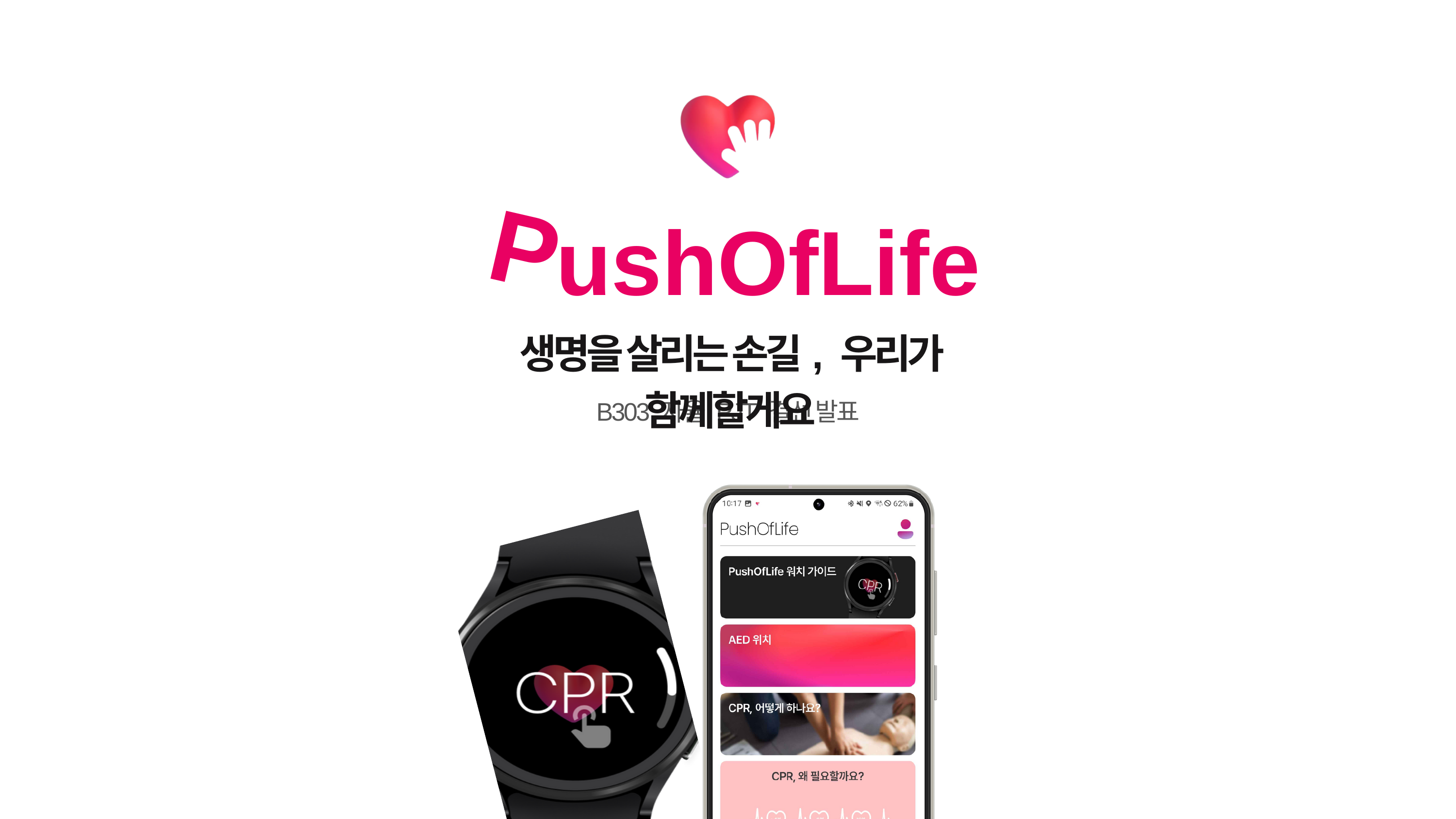

P
   ushOfLife
생명을 살리는 손길, 우리가 함께할게요
B303 자율 PJT 결선 발표